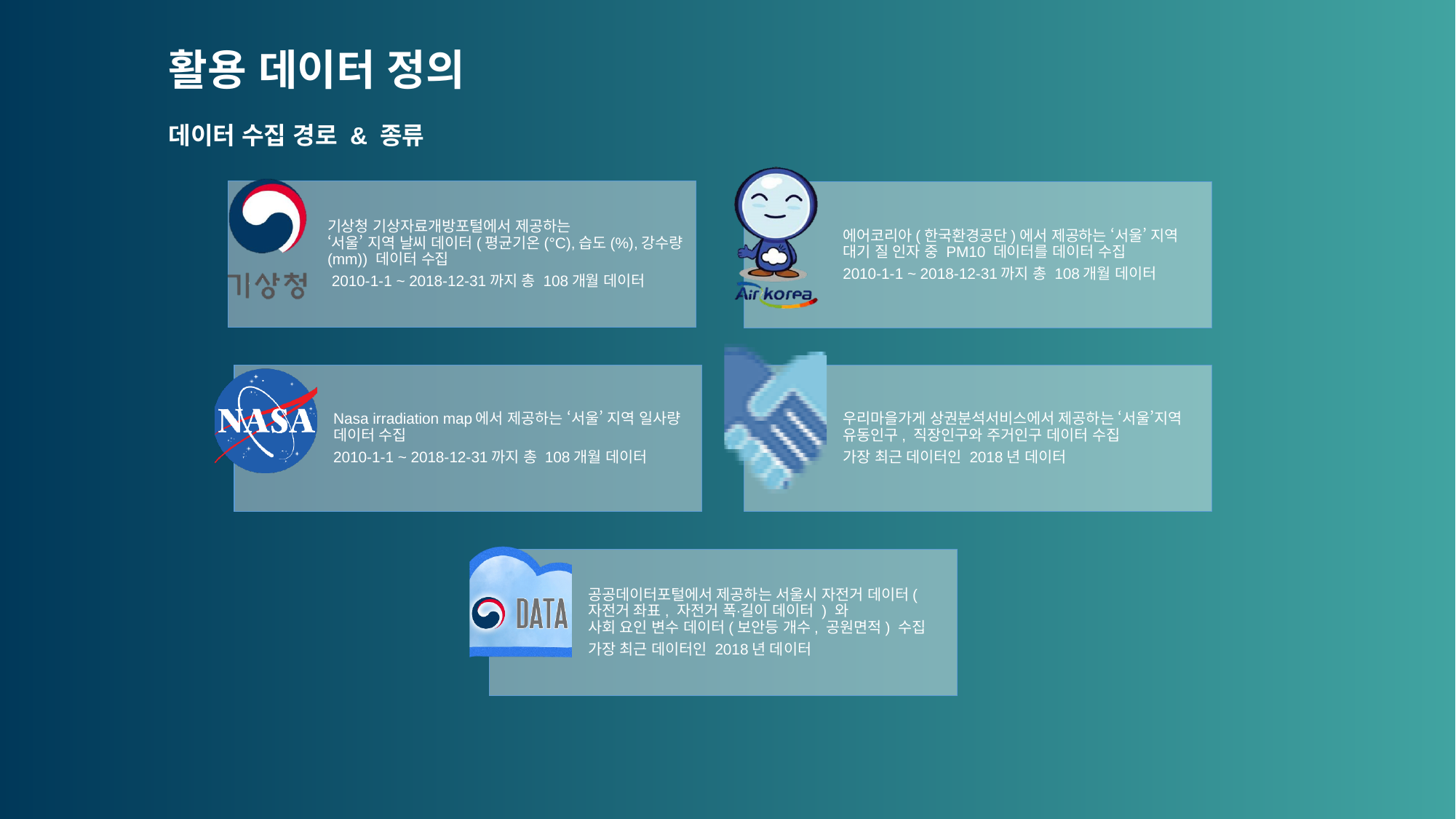

활용 데이터 정의
데이터 수집 경로 & 종류
기상청 기상자료개방포털에서 제공하는
‘서울’ 지역 날씨 데이터(평균기온(°C),습도(%),강수량(mm)) 데이터 수집
 2010-1-1 ~ 2018-12-31까지 총 108개월 데이터
에어코리아(한국환경공단)에서 제공하는 ‘서울’ 지역 대기 질 인자 중 PM10 데이터를 데이터 수집
2010-1-1 ~ 2018-12-31까지 총 108개월 데이터
Nasa irradiation map에서 제공하는 ‘서울’ 지역 일사량 데이터 수집
2010-1-1 ~ 2018-12-31까지 총 108개월 데이터
우리마을가게 상권분석서비스에서 제공하는 ‘서울’지역 유동인구, 직장인구와 주거인구 데이터 수집
가장 최근 데이터인 2018년 데이터
공공데이터포털에서 제공하는 서울시 자전거 데이터(자전거 좌표, 자전거 폭∙길이 데이터 ) 와
사회 요인 변수 데이터(보안등 개수, 공원면적) 수집
가장 최근 데이터인 2018년 데이터